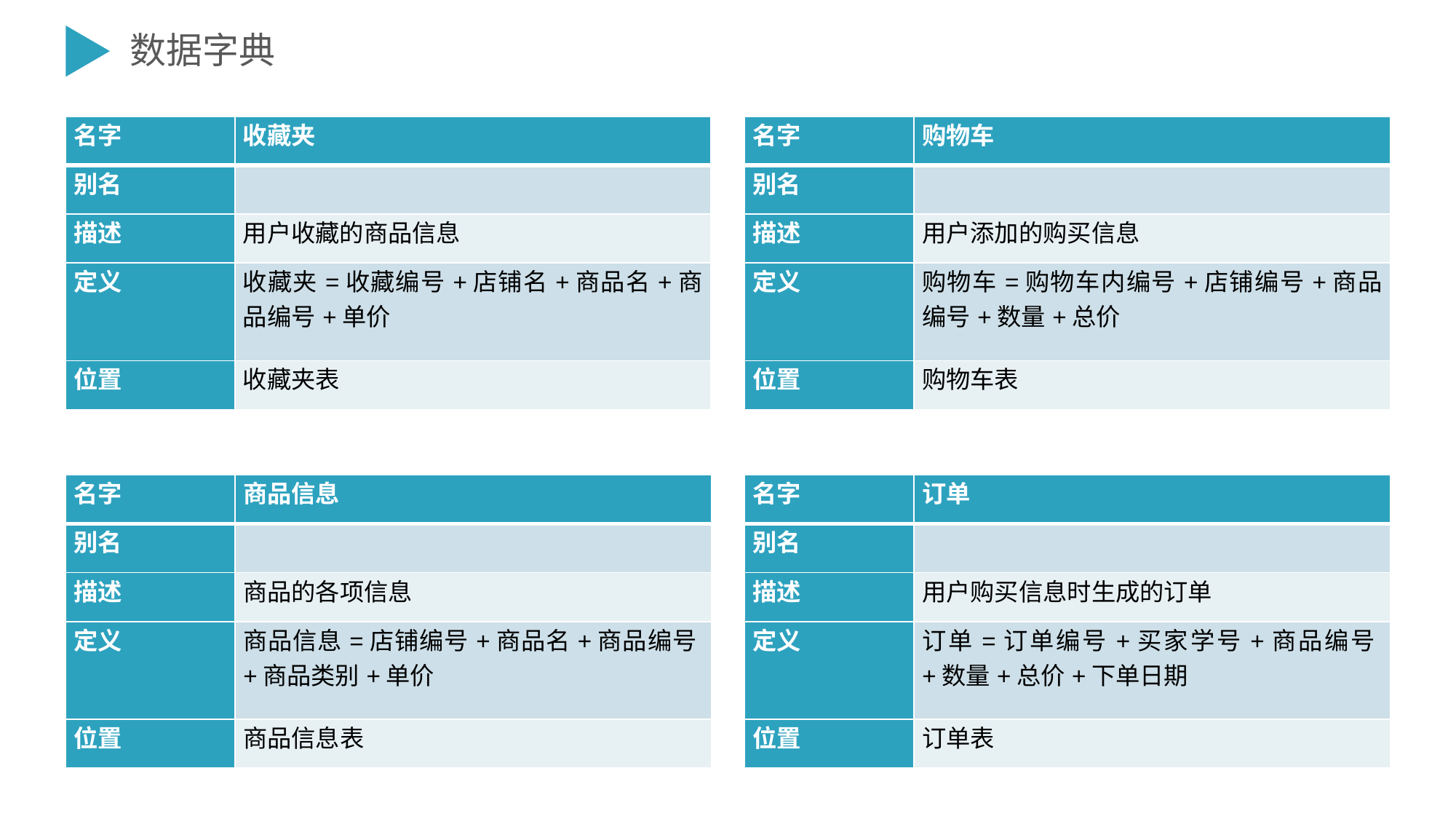

数据字典

| 名字 | 收藏夹 |
| --- | --- |
| 别名 |  |
| 描述 | 用户收藏的商品信息 |
| 定义 | 收藏夹=收藏编号+店铺名+商品名+商品编号+单价 |
| 位置 | 收藏夹表 |
| 名字 | 购物车 |
| --- | --- |
| 别名 |  |
| 描述 | 用户添加的购买信息 |
| 定义 | 购物车=购物车内编号+店铺编号+商品编号+数量+总价 |
| 位置 | 购物车表 |
| 名字 | 订单 |
| --- | --- |
| 别名 |  |
| 描述 | 用户购买信息时生成的订单 |
| 定义 | 订单=订单编号+买家学号+商品编号+数量+总价+下单日期 |
| 位置 | 订单表 |
| 名字 | 商品信息 |
| --- | --- |
| 别名 |  |
| 描述 | 商品的各项信息 |
| 定义 | 商品信息=店铺编号+商品名+商品编号+商品类别+单价 |
| 位置 | 商品信息表 |